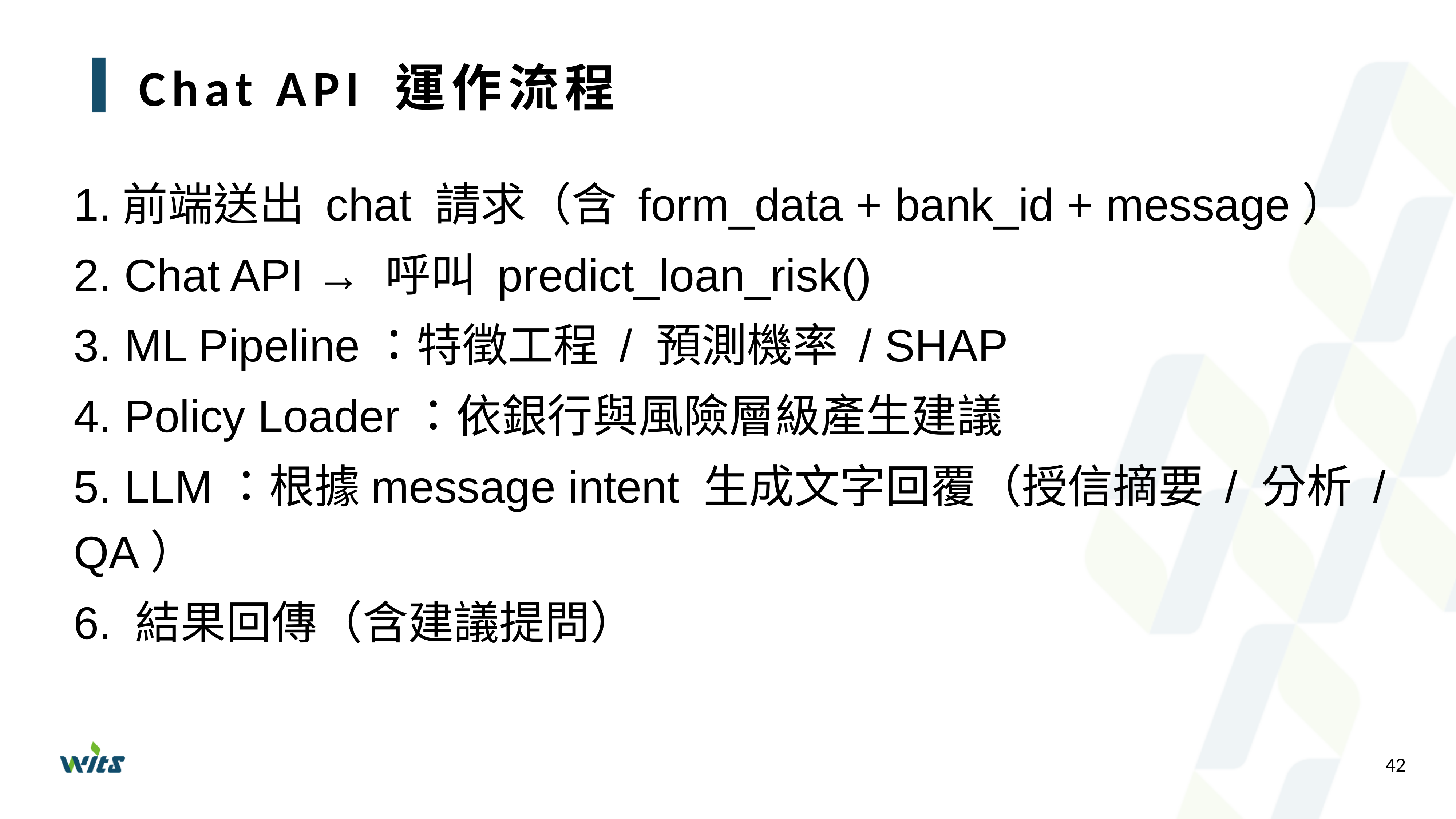

2. Chat API → 呼叫 predict_loan_risk()

3. ML Pipeline：特徵工程 / 預測機率 / SHAP

4. Policy Loader：依銀行與風險層級產生建議

5. LLM：根據 intent 生成文字回覆（授信摘要 / 分析 / QA）

6. 結果回傳（含建議提問）

# Chat API 運作流程
1.前端送出 chat 請求（含 form_data + bank_id + message）
2. Chat API → 呼叫 predict_loan_risk()
3. ML Pipeline：特徵工程 / 預測機率 / SHAP
4. Policy Loader：依銀行與風險層級產生建議
5. LLM：根據message intent 生成文字回覆（授信摘要 / 分析 / QA）
6. 結果回傳（含建議提問）